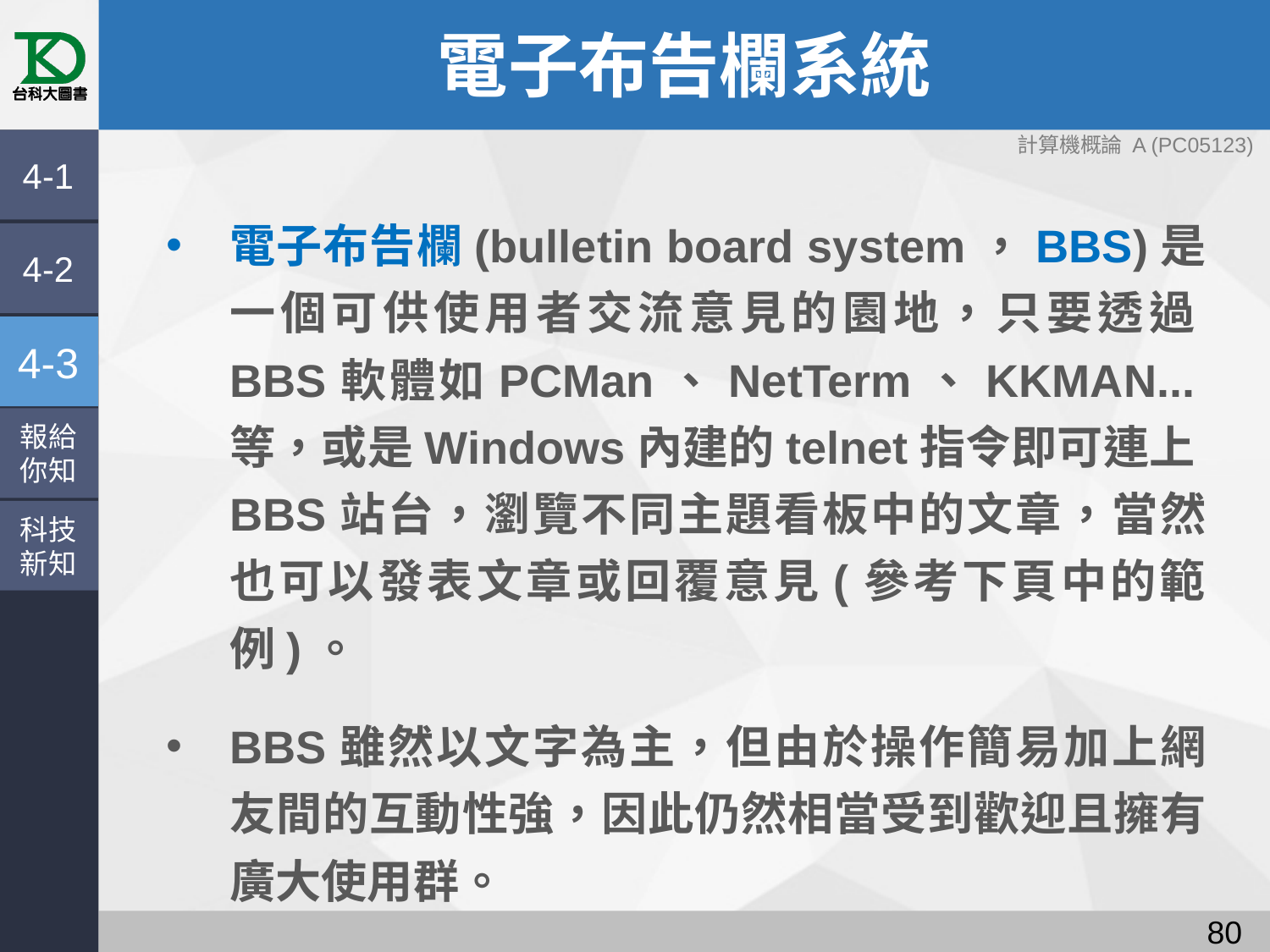

# 電子布告欄系統
4-1
電子布告欄(bulletin board system，BBS)是一個可供使用者交流意見的園地，只要透過BBS軟體如PCMan、NetTerm、KKMAN...等，或是Windows內建的telnet指令即可連上BBS站台，瀏覽不同主題看板中的文章，當然也可以發表文章或回覆意見(參考下頁中的範例)。
BBS雖然以文字為主，但由於操作簡易加上網友間的互動性強，因此仍然相當受到歡迎且擁有廣大使用群。
4-2
4-3
報給
你知
科技
新知
80